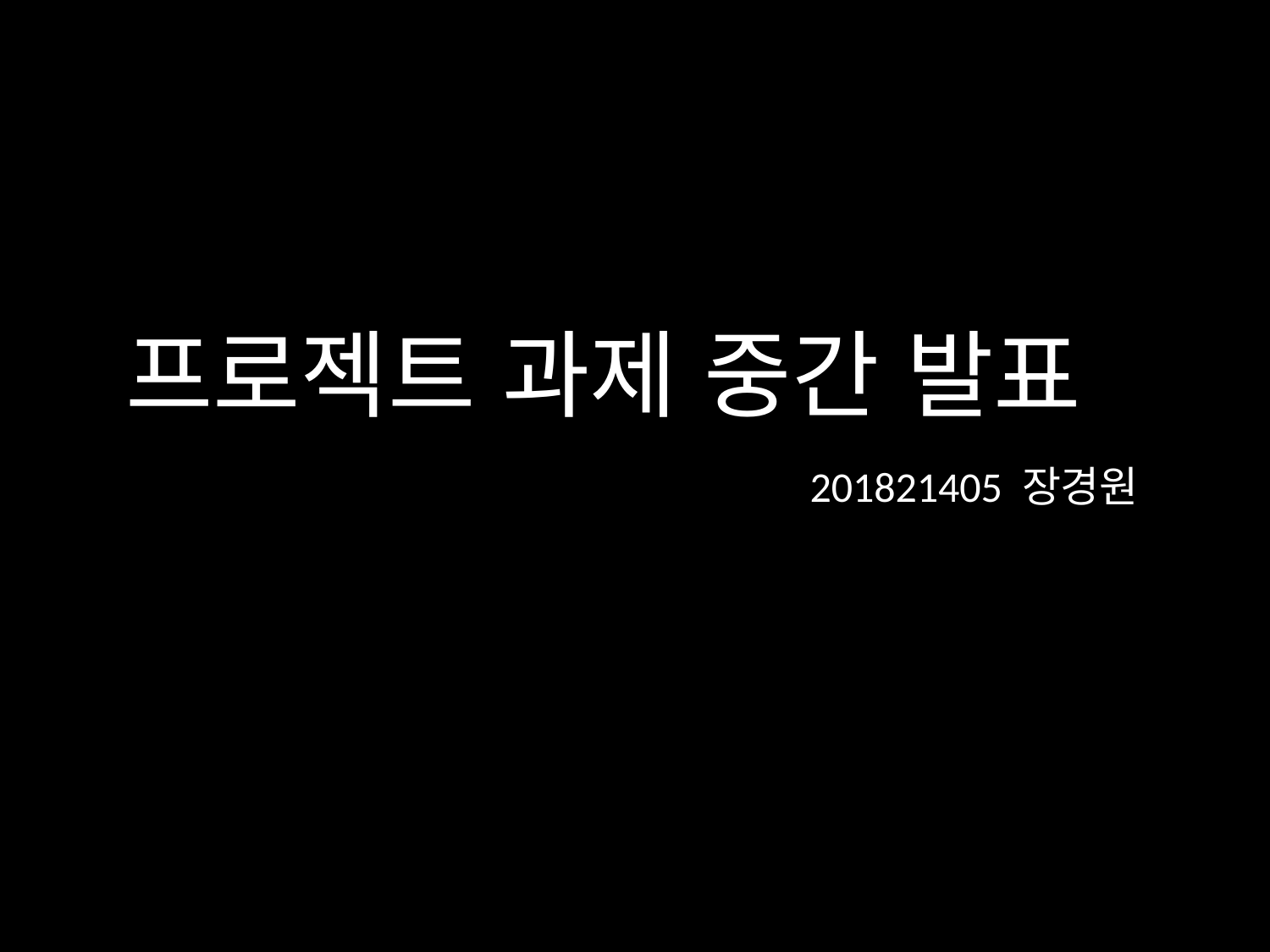

# 프로젝트 과제 중간 발표
201821405 장경원